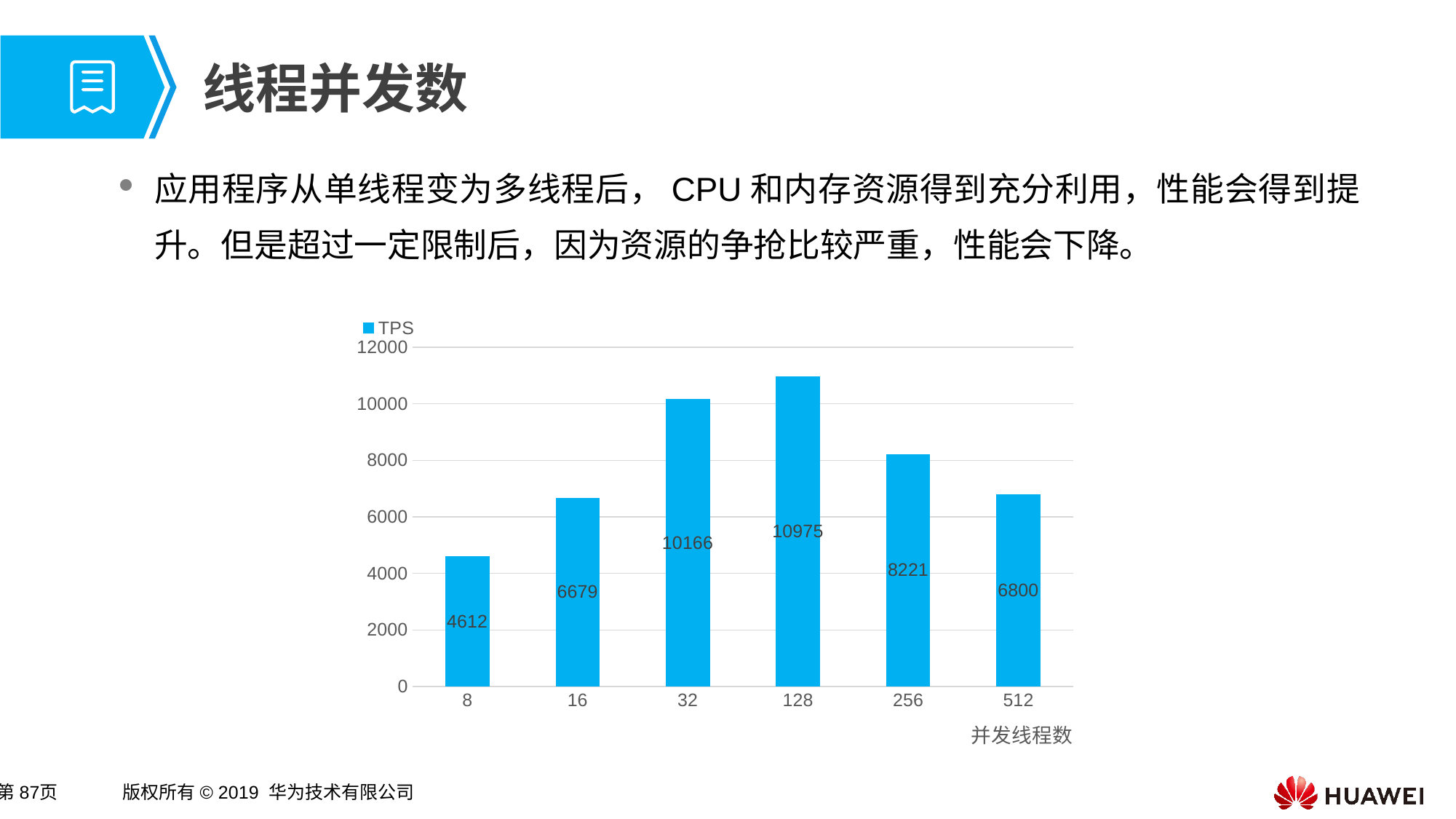

# 线程并发数
应用程序从单线程变为多线程后，CPU和内存资源得到充分利用，性能会得到提升。但是超过一定限制后，因为资源的争抢比较严重，性能会下降。

### Chart

| Category | TPS |
|---|---|
| 8 | 4612.0 |
| 16 | 6679.0 |
| 32 | 10166.0 |
| 128 | 10975.0 |
| 256 | 8221.0 |
| 512 | 6800.0 |